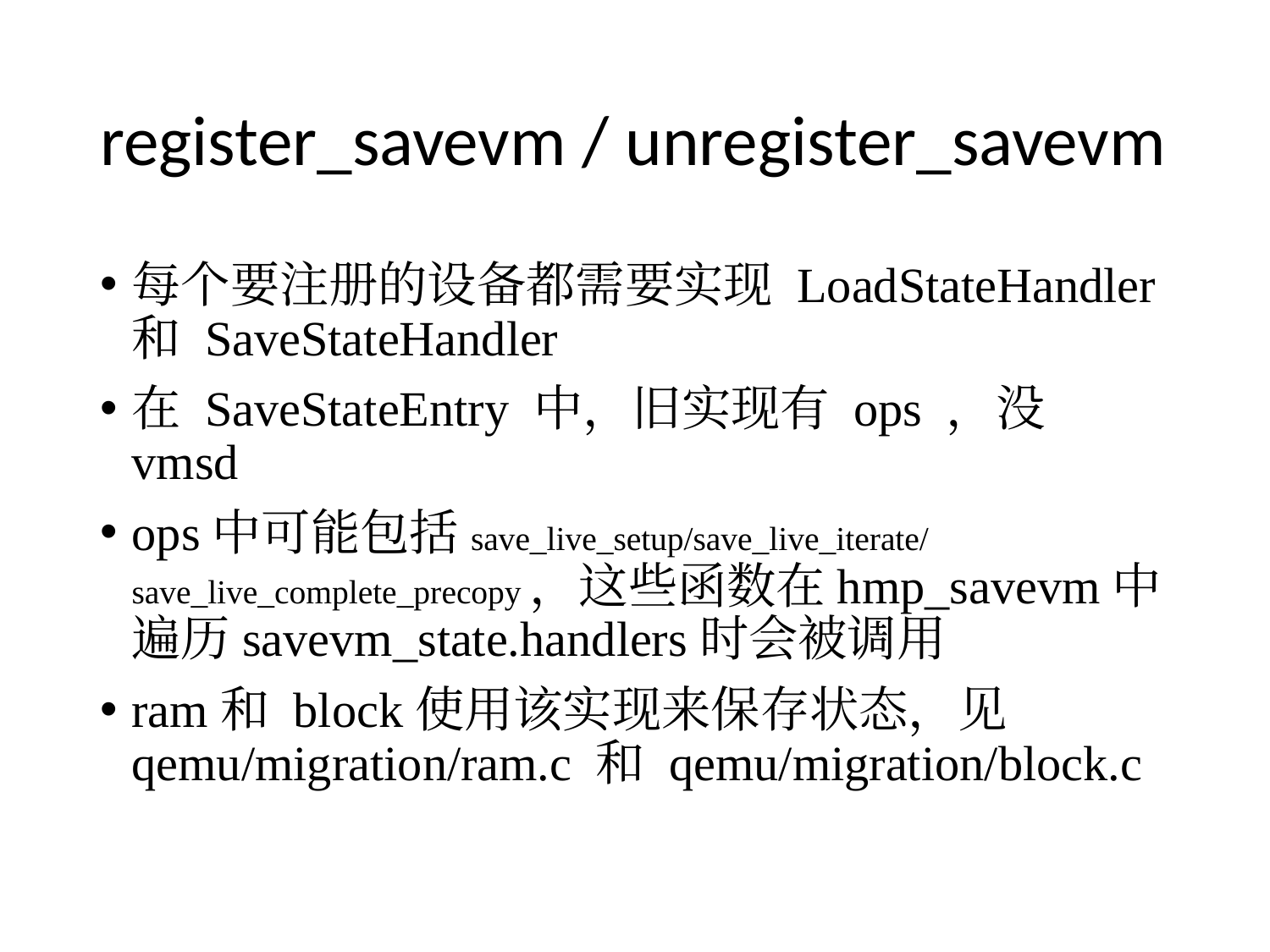

# register_savevm / unregister_savevm
每个要注册的设备都需要实现 LoadStateHandler 和 SaveStateHandler
在 SaveStateEntry 中，旧实现有 ops ，没 vmsd
ops中可能包括save_live_setup/save_live_iterate/save_live_complete_precopy，这些函数在hmp_savevm中遍历savevm_state.handlers时会被调用
ram和 block使用该实现来保存状态，见 qemu/migration/ram.c 和 qemu/migration/block.c